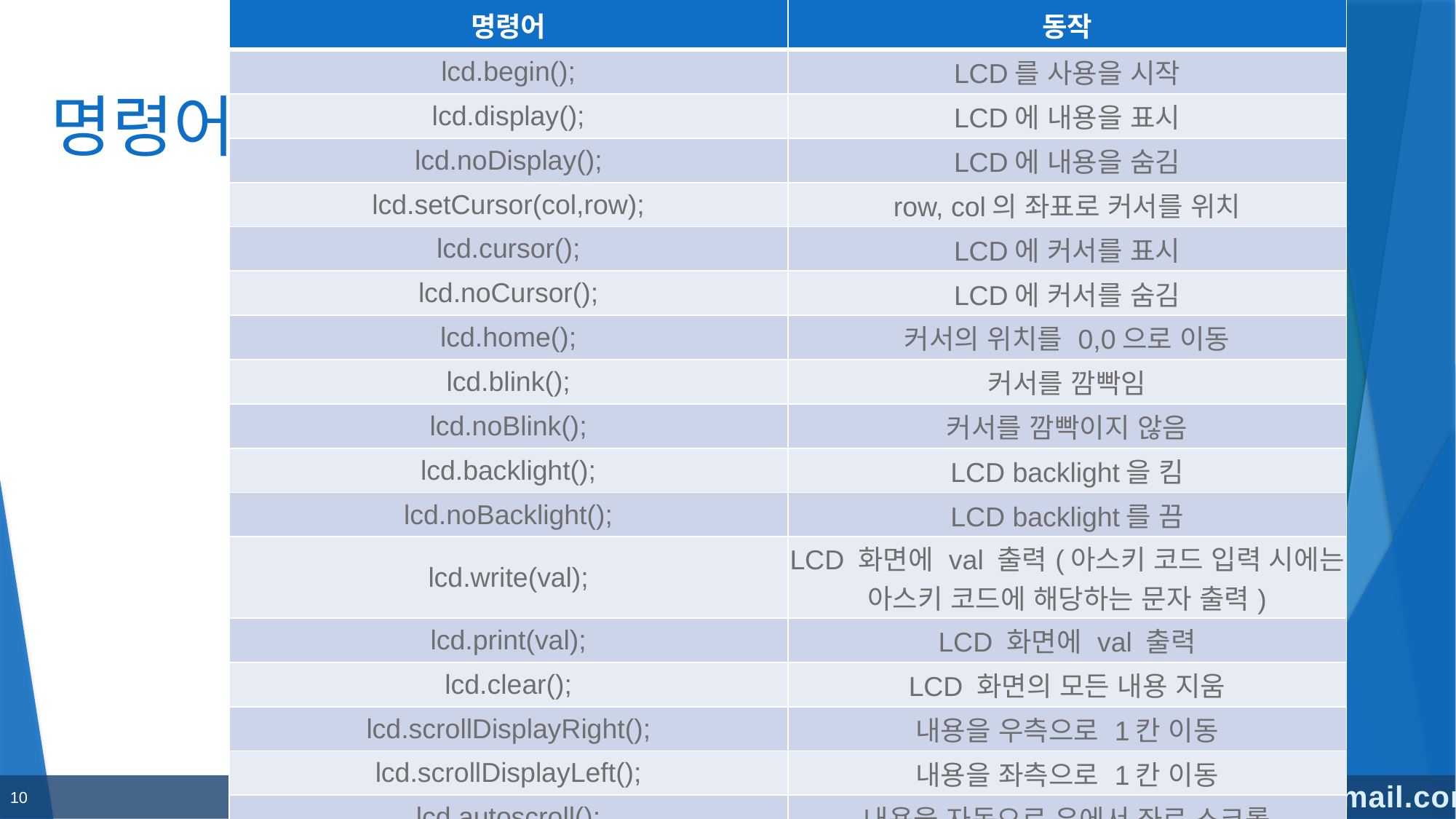

| 명령어 | 동작 |
| --- | --- |
| lcd.begin(); | LCD를 사용을 시작 |
| lcd.display(); | LCD에 내용을 표시 |
| lcd.noDisplay(); | LCD에 내용을 숨김 |
| lcd.setCursor(col,row); | row, col의 좌표로 커서를 위치 |
| lcd.cursor(); | LCD에 커서를 표시 |
| lcd.noCursor(); | LCD에 커서를 숨김 |
| lcd.home(); | 커서의 위치를 0,0으로 이동 |
| lcd.blink(); | 커서를 깜빡임 |
| lcd.noBlink(); | 커서를 깜빡이지 않음 |
| lcd.backlight(); | LCD backlight을 킴 |
| lcd.noBacklight(); | LCD backlight를 끔 |
| lcd.write(val); | LCD 화면에 val 출력(아스키 코드 입력 시에는 아스키 코드에 해당하는 문자 출력) |
| lcd.print(val); | LCD 화면에 val 출력 |
| lcd.clear(); | LCD 화면의 모든 내용 지움 |
| lcd.scrollDisplayRight(); | 내용을 우측으로 1칸 이동 |
| lcd.scrollDisplayLeft(); | 내용을 좌측으로 1칸 이동 |
| lcd.autoscroll(); | 내용을 자동으로 우에서 좌로 스크롤 |
# 명령어
10